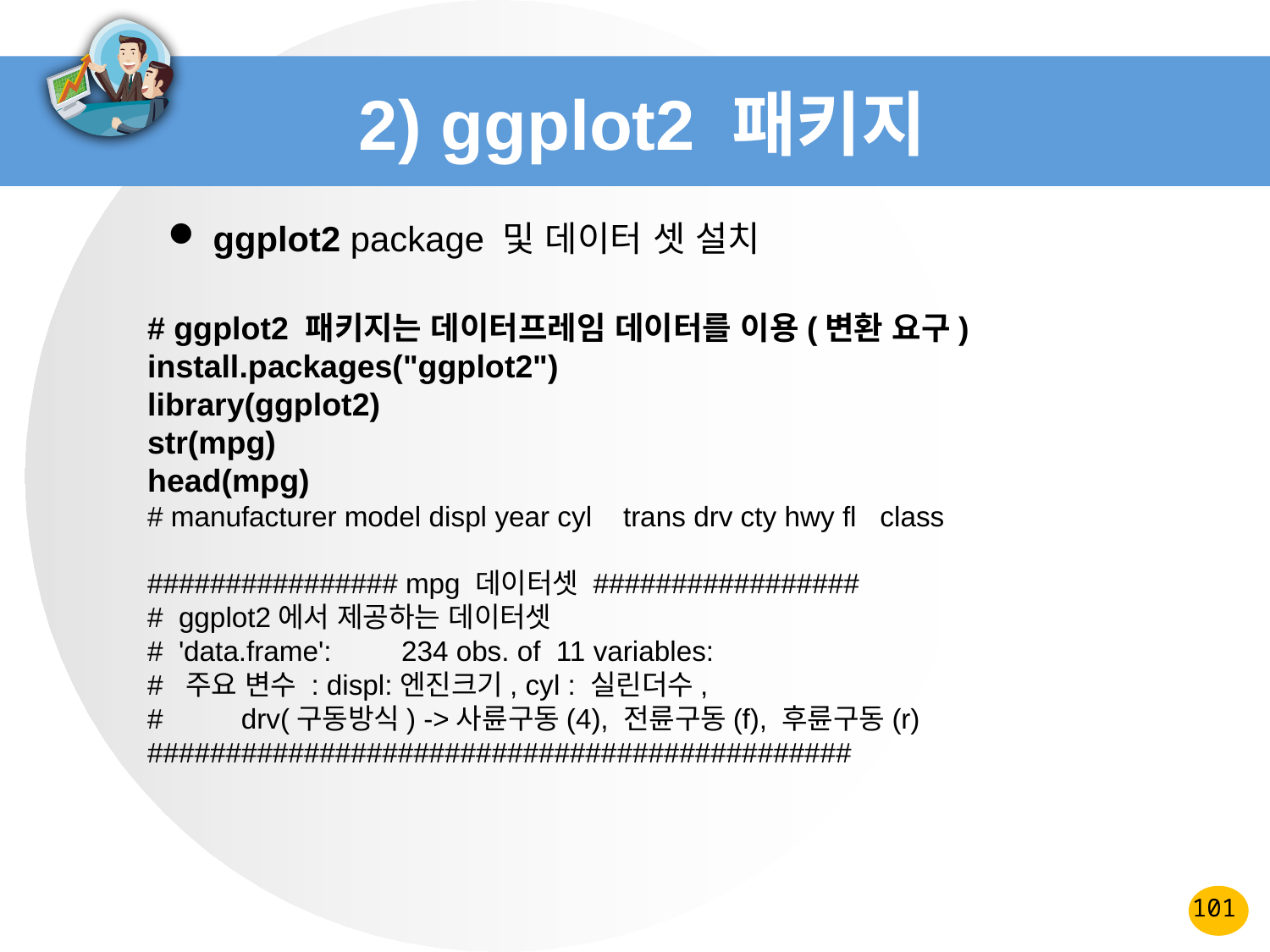

# 2) ggplot2 패키지
 ggplot2 package 및 데이터 셋 설치
# ggplot2 패키지는 데이터프레임 데이터를 이용(변환 요구)
install.packages("ggplot2")
library(ggplot2)
str(mpg)
head(mpg)
# manufacturer model displ year cyl    trans drv cty hwy fl   class

################ mpg 데이터셋 #################
#  ggplot2에서 제공하는 데이터셋
#  'data.frame':	234 obs. of  11 variables:
#  주요 변수 : displ:엔진크기, cyl : 실린더수,
#          drv(구동방식) ->사륜구동(4), 전륜구동(f), 후륜구동(r)
#############################################
101